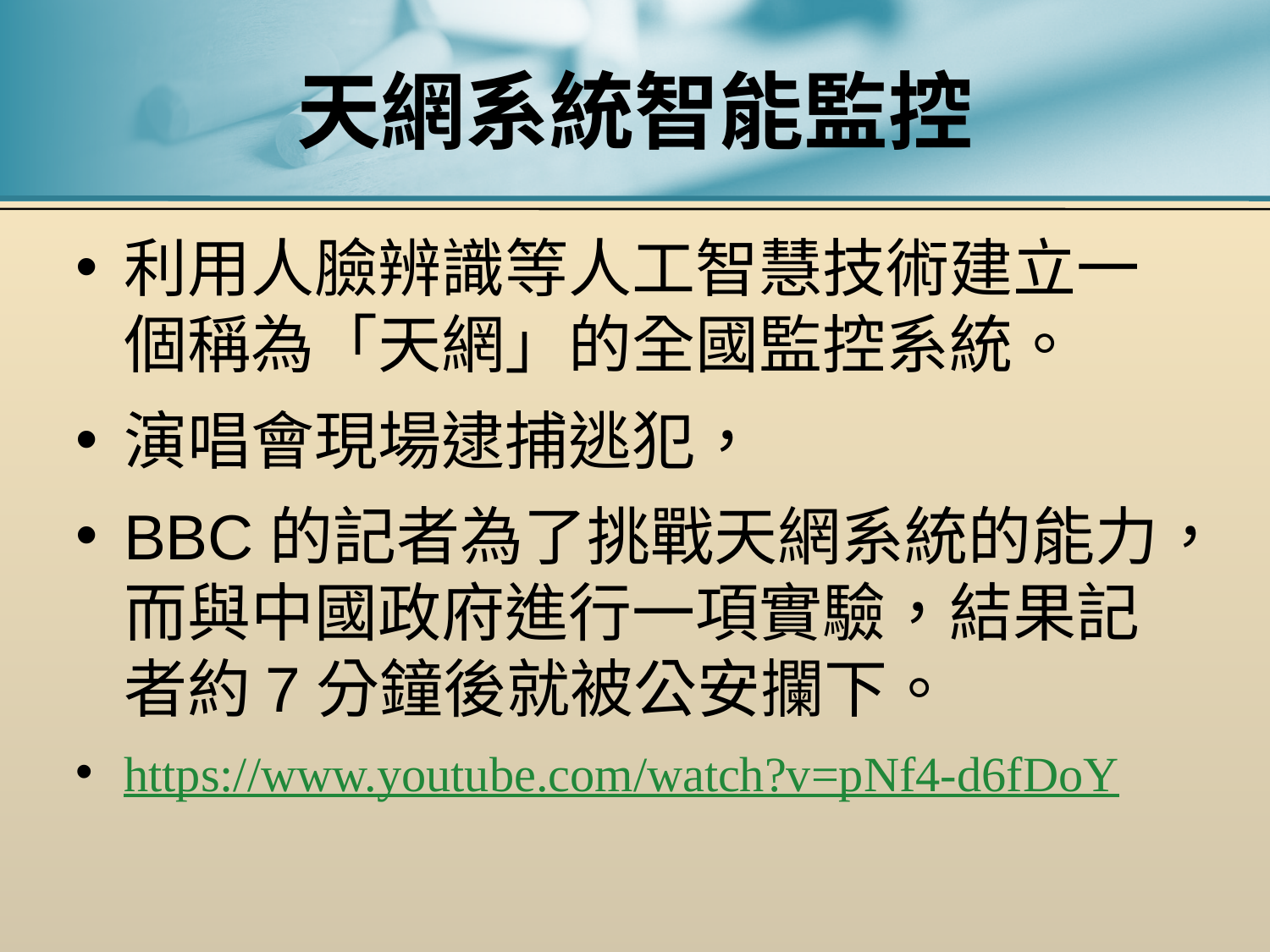

# 天網系統智能監控
利用人臉辨識等人工智慧技術建立一個稱為「天網」的全國監控系統。
演唱會現場逮捕逃犯，
BBC的記者為了挑戰天網系統的能力，而與中國政府進行一項實驗，結果記者約7分鐘後就被公安攔下。
https://www.youtube.com/watch?v=pNf4-d6fDoY